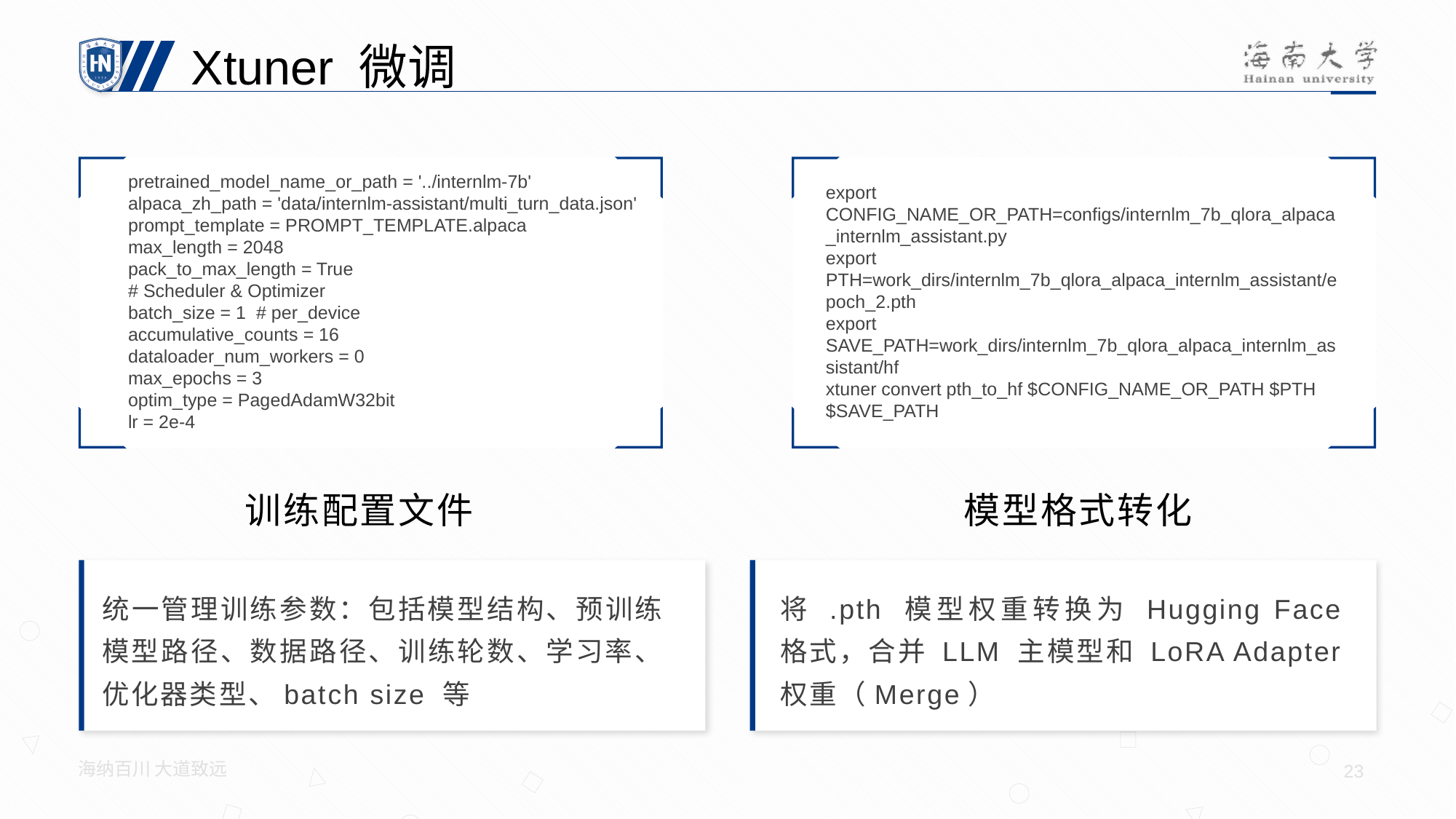

Xtuner 微调

pretrained_model_name_or_path = '../internlm-7b'
alpaca_zh_path = 'data/internlm-assistant/multi_turn_data.json'
prompt_template = PROMPT_TEMPLATE.alpaca
max_length = 2048
pack_to_max_length = True
# Scheduler & Optimizer
batch_size = 1  # per_device
accumulative_counts = 16
dataloader_num_workers = 0
max_epochs = 3
optim_type = PagedAdamW32bit
lr = 2e-4
export CONFIG_NAME_OR_PATH=configs/internlm_7b_qlora_alpaca_internlm_assistant.py
export PTH=work_dirs/internlm_7b_qlora_alpaca_internlm_assistant/epoch_2.pth
export SAVE_PATH=work_dirs/internlm_7b_qlora_alpaca_internlm_assistant/hf
xtuner convert pth_to_hf $CONFIG_NAME_OR_PATH $PTH $SAVE_PATH
训练配置文件
模型格式转化

统一管理训练参数：包括模型结构、预训练模型路径、数据路径、训练轮数、学习率、优化器类型、batch size 等
将 .pth 模型权重转换为 Hugging Face 格式，合并 LLM 主模型和 LoRA Adapter 权重（Merge）
海纳百川 大道致远
23